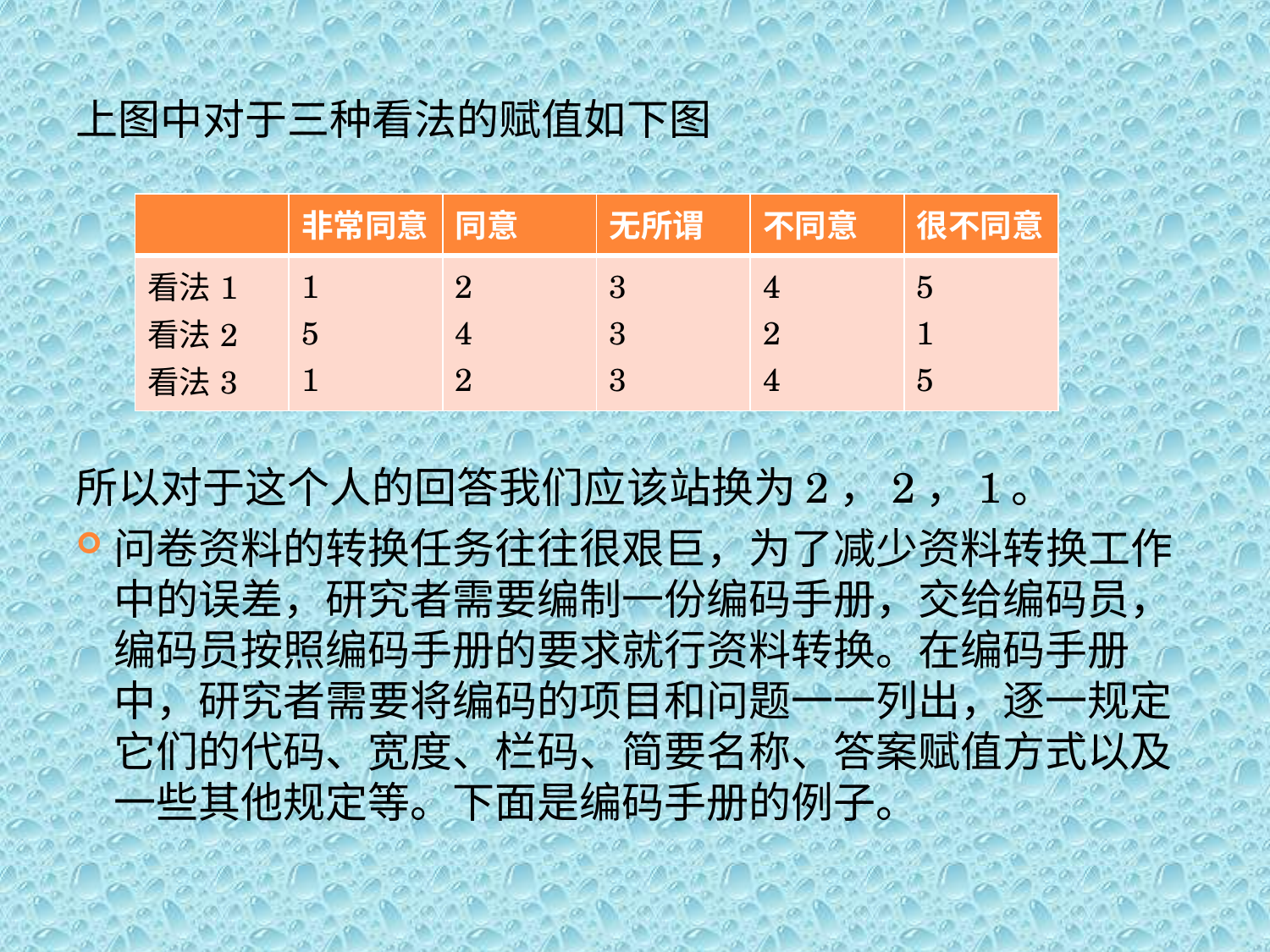

#
上图中对于三种看法的赋值如下图

所以对于这个人的回答我们应该站换为2，2，1。
问卷资料的转换任务往往很艰巨，为了减少资料转换工作中的误差，研究者需要编制一份编码手册，交给编码员，编码员按照编码手册的要求就行资料转换。在编码手册中，研究者需要将编码的项目和问题一一列出，逐一规定它们的代码、宽度、栏码、简要名称、答案赋值方式以及一些其他规定等。下面是编码手册的例子。

|  | 非常同意 | 同意 | 无所谓 | 不同意 | 很不同意 |
| --- | --- | --- | --- | --- | --- |
| 看法1 看法2 看法3 | 1 5 1 | 2 4 2 | 3 3 3 | 4 2 4 | 5 1 5 |